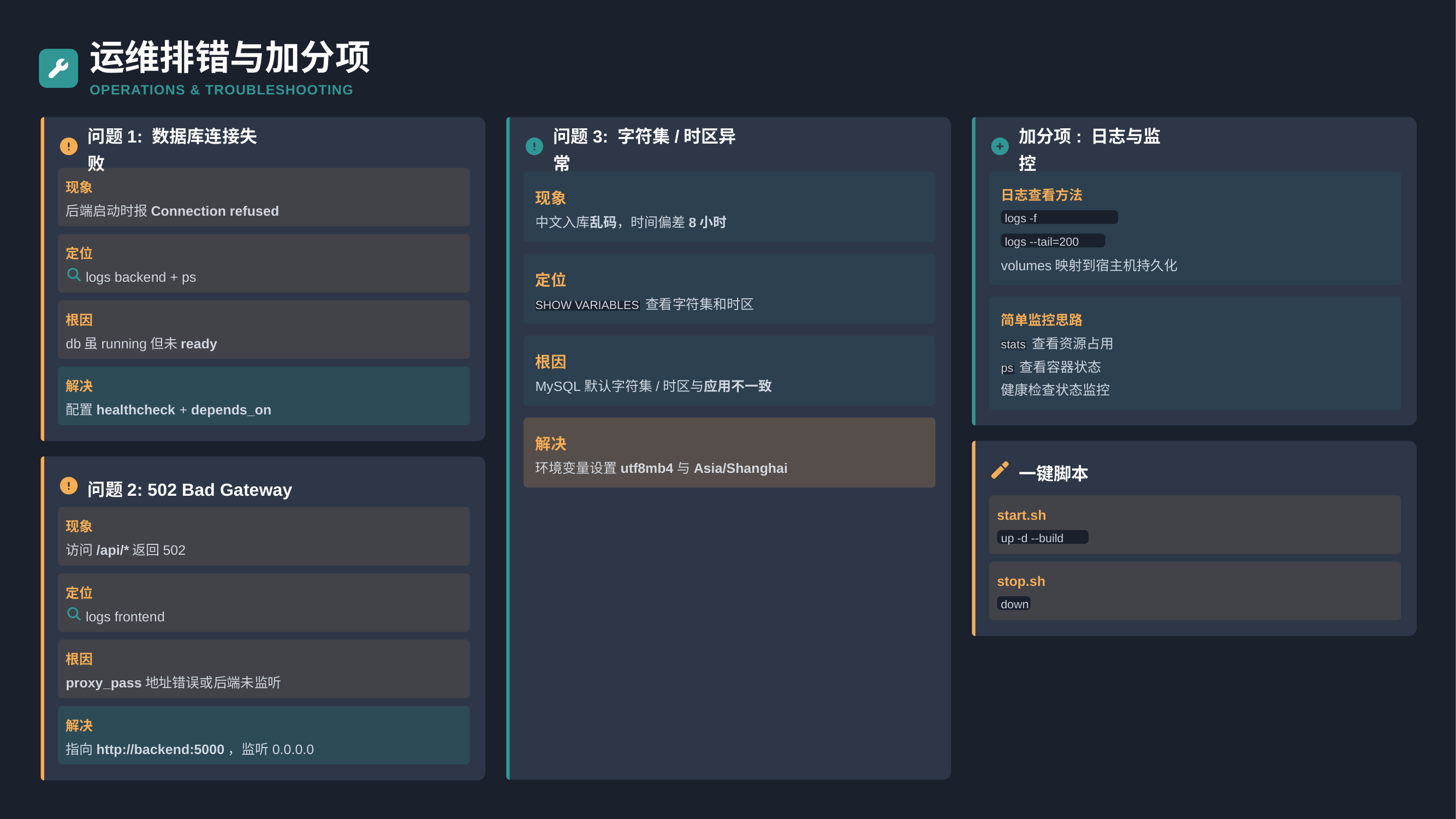

运维排错与加分项

OPERATIONS & TROUBLESHOOTING

问题1: 数据库连接失败
问题3: 字符集/时区异常
加分项: 日志与监控

现象
现象
日志查看方法
后端启动时报Connection refused

logs -f
中文入库乱码，时间偏差8小时

logs --tail=200

定位
volumes映射到宿主机持久化

logs backend + ps
定位

SHOW VARIABLES 查看字符集和时区

根因
简单监控思路
db虽running但未ready
stats 查看资源占用

根因
ps 查看容器状态

解决
MySQL默认字符集/时区与应用不一致
健康检查状态监控
配置healthcheck + depends_on

解决

一键脚本
环境变量设置utf8mb4与Asia/Shanghai

问题2: 502 Bad Gateway

start.sh

现象

up -d --build
访问/api/*返回502

stop.sh

定位

down
logs frontend

根因
proxy_pass地址错误或后端未监听

解决
指向http://backend:5000，监听0.0.0.0